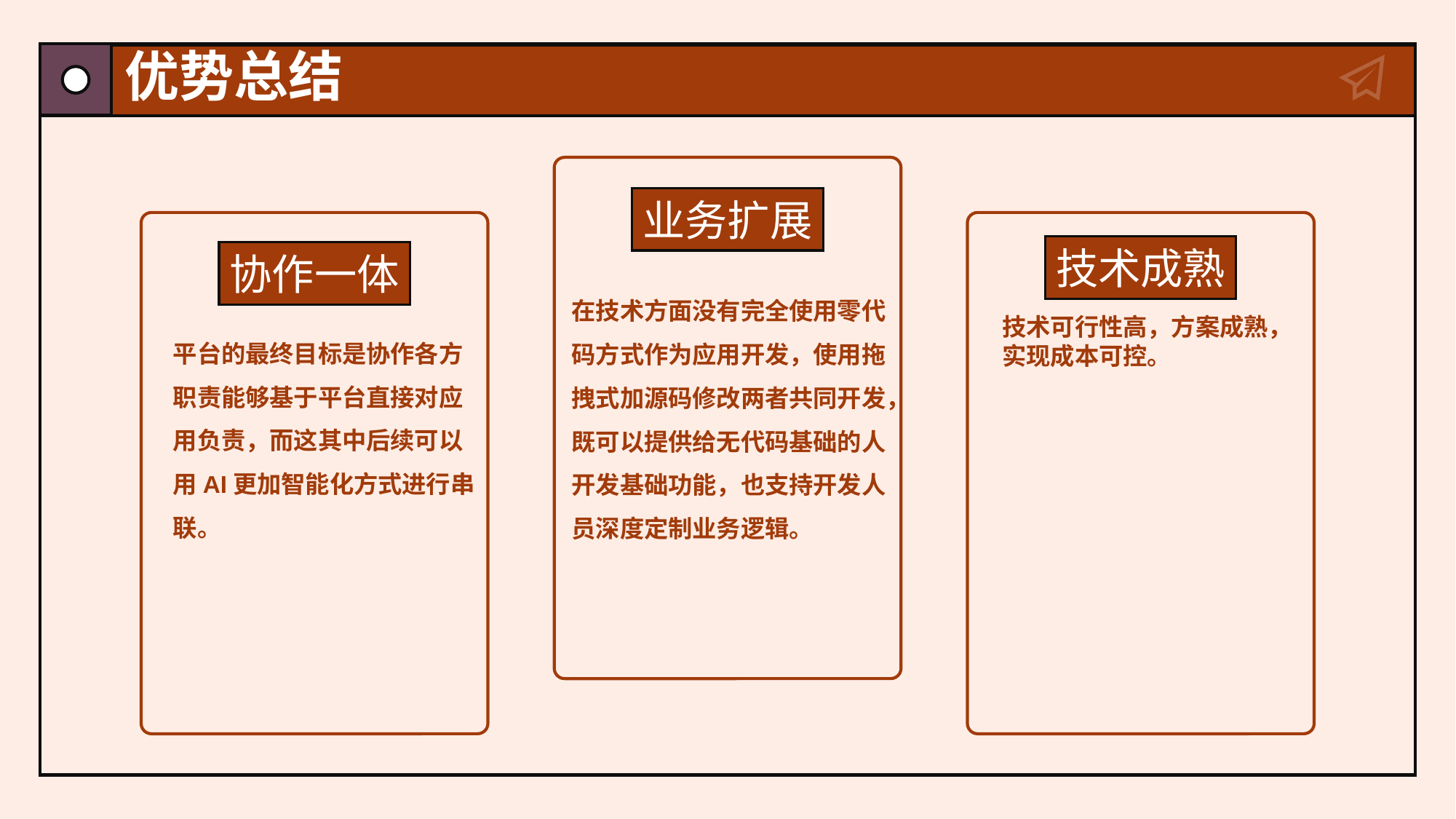

# 优势总结

业务扩展

技术成熟
协作一体
在技术方面没有完全使用零代码方式作为应用开发，使用拖拽式加源码修改两者共同开发，既可以提供给无代码基础的人开发基础功能，也支持开发人员深度定制业务逻辑。
技术可行性高，方案成熟，实现成本可控。
平台的最终目标是协作各方职责能够基于平台直接对应用负责，而这其中后续可以用AI更加智能化方式进行串联。